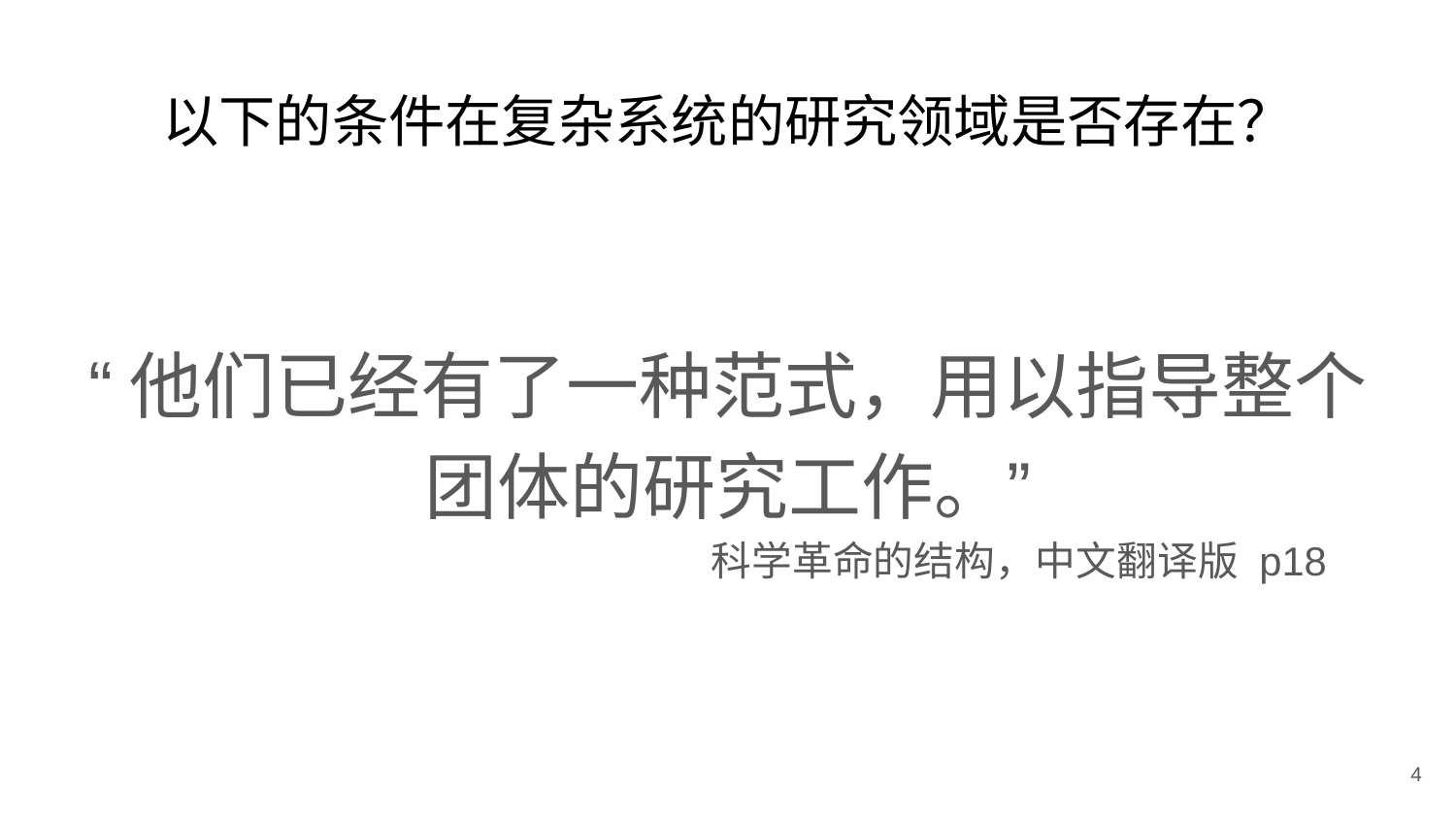

# 以下的条件在复杂系统的研究领域是否存在？
“他们已经有了一种范式，用以指导整个团体的研究工作。”
     				科学革命的结构，中文翻译版 p18
4